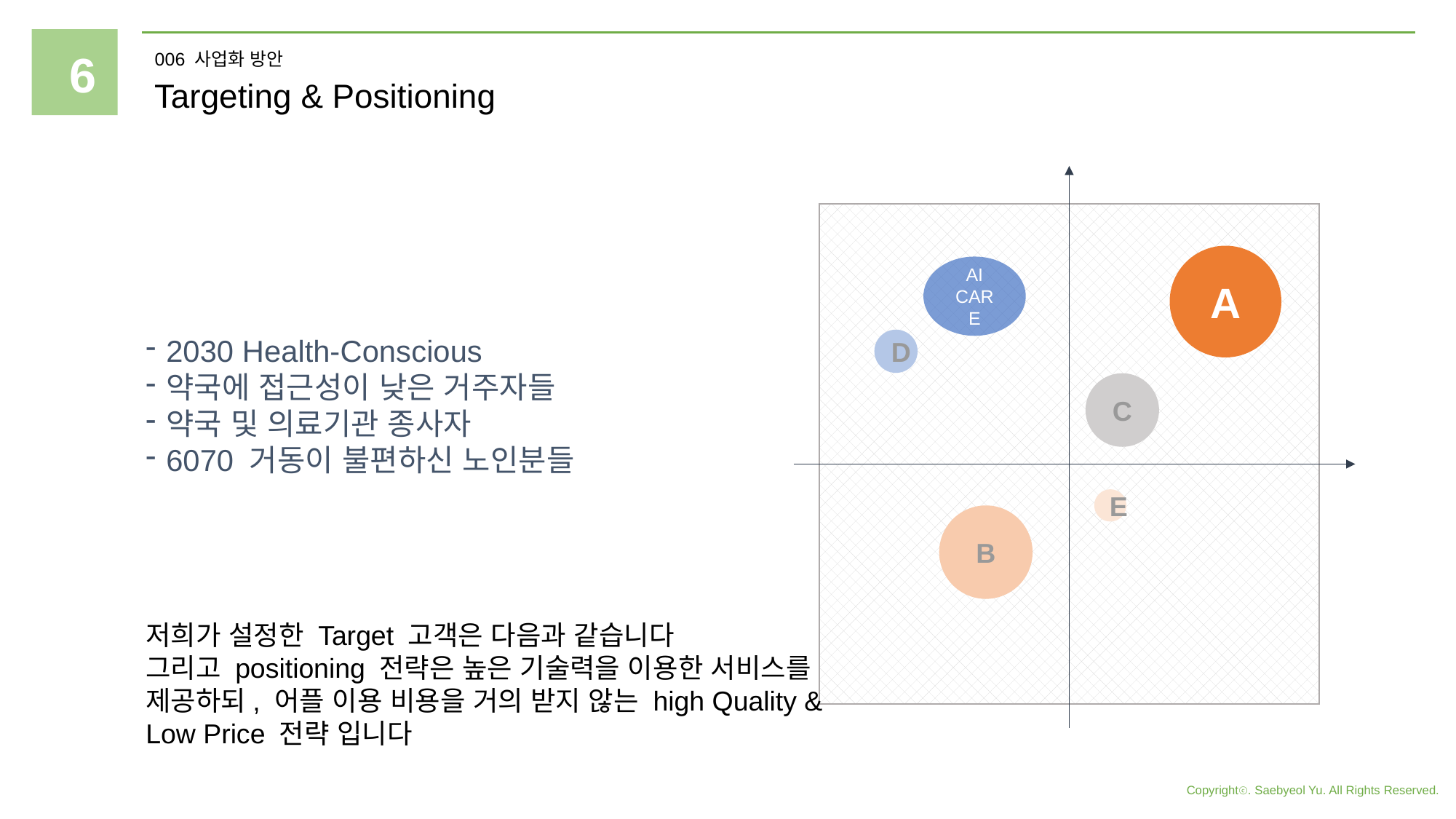

6
006 사업화 방안
Targeting & Positioning

A
D
C
E
B
AI CARE
2030 Health-Conscious
약국에 접근성이 낮은 거주자들
약국 및 의료기관 종사자
6070 거동이 불편하신 노인분들

저희가 설정한 Target 고객은 다음과 같습니다
그리고 positioning 전략은 높은 기술력을 이용한 서비스를 제공하되, 어플 이용 비용을 거의 받지 않는 high Quality & Low Price 전략 입니다

Copyrightⓒ. Saebyeol Yu. All Rights Reserved.